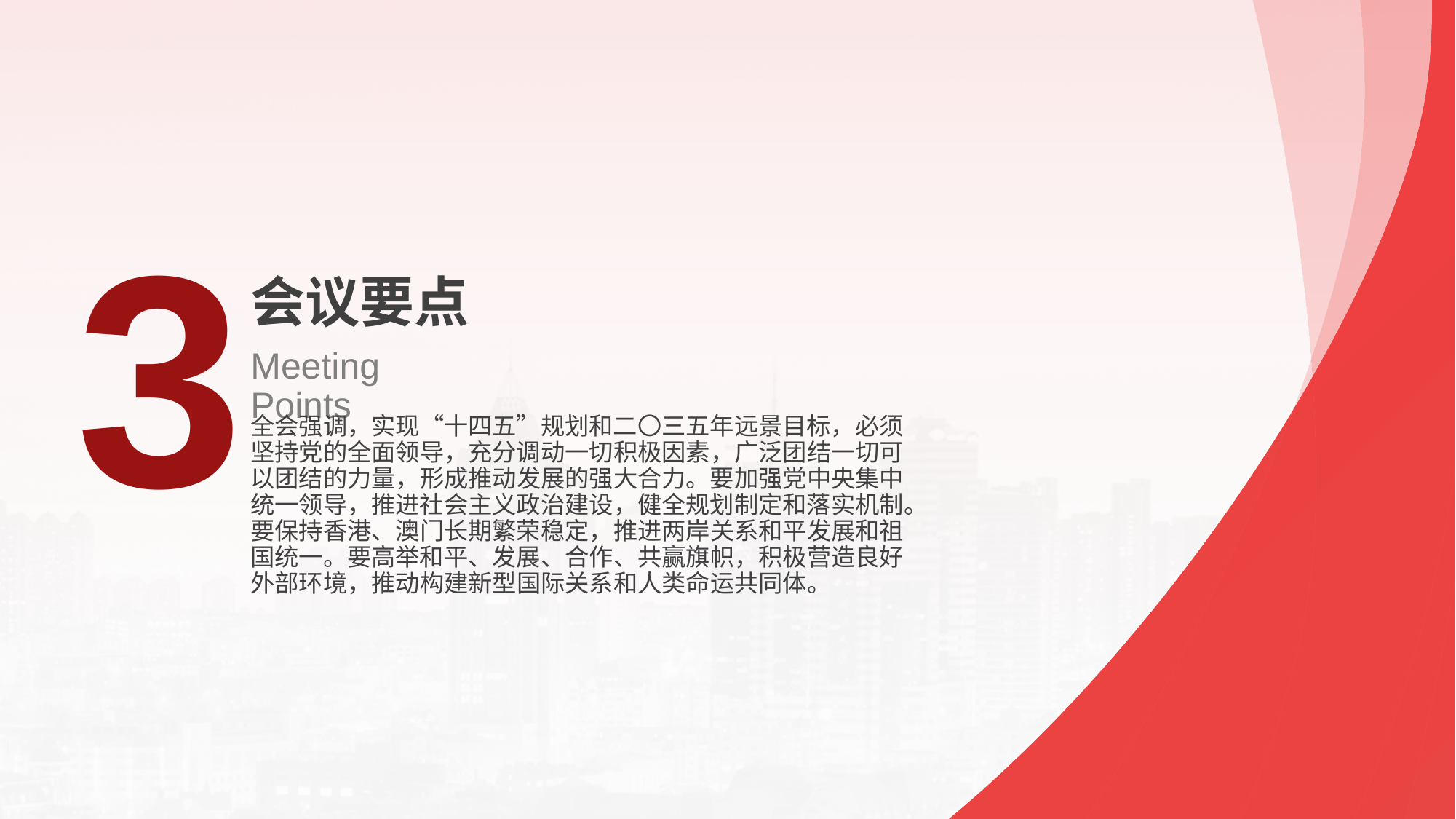

3
会议要点
Meeting Points
全会强调，实现“十四五”规划和二〇三五年远景目标，必须坚持党的全面领导，充分调动一切积极因素，广泛团结一切可以团结的力量，形成推动发展的强大合力。要加强党中央集中统一领导，推进社会主义政治建设，健全规划制定和落实机制。要保持香港、澳门长期繁荣稳定，推进两岸关系和平发展和祖国统一。要高举和平、发展、合作、共赢旗帜，积极营造良好外部环境，推动构建新型国际关系和人类命运共同体。